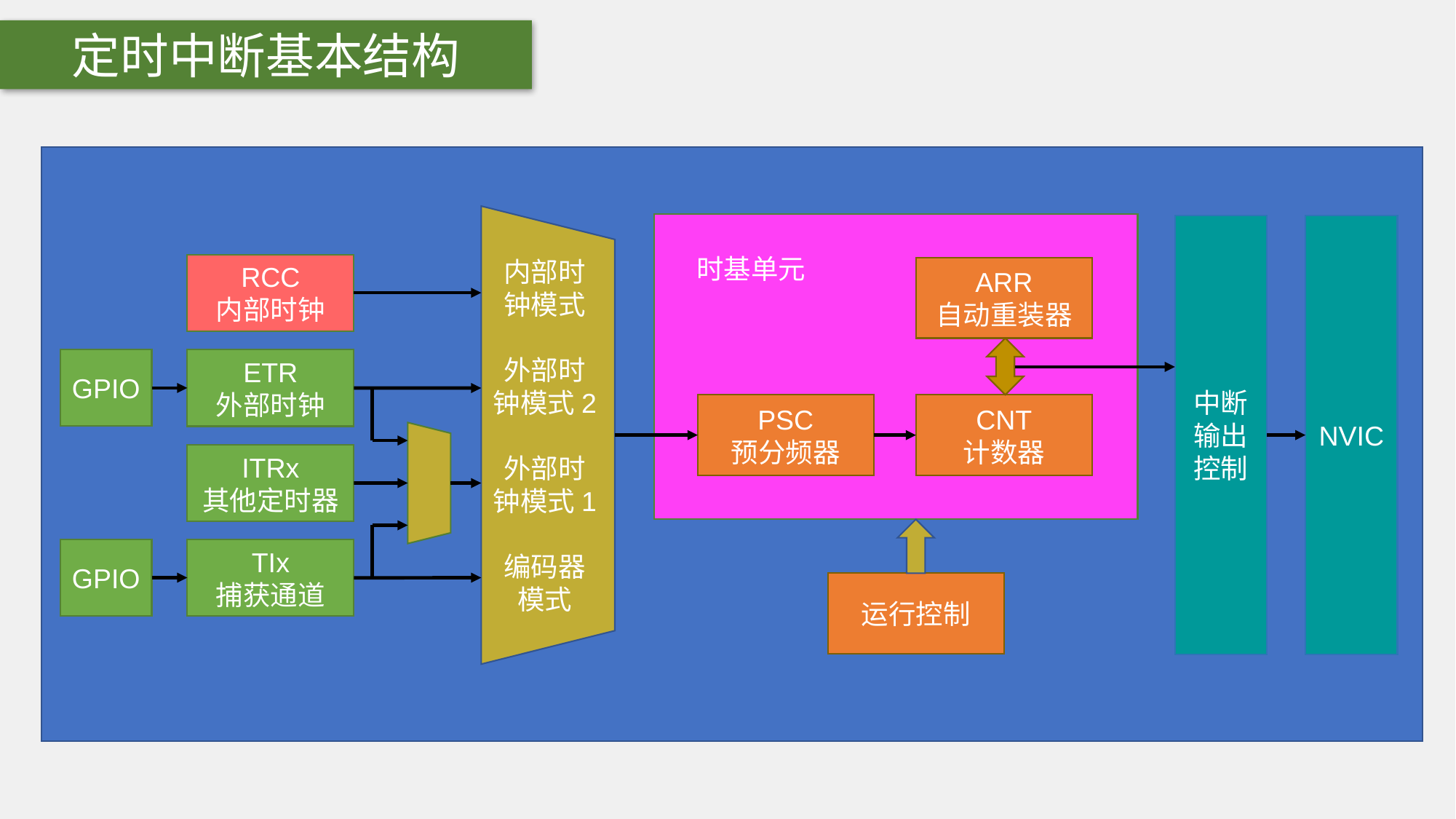

定时中断基本结构

    时基单元

中断
输出
控制
NVIC
RCC
内部时钟
ARR
自动重装器

GPIO
ETR
外部时钟
内部时
钟模式

外部时
钟模式2

外部时
钟模式1

编码器
模式
CNT
计数器
PSC
预分频器
ITRx
其他定时器

GPIO
TIx
捕获通道
运行控制